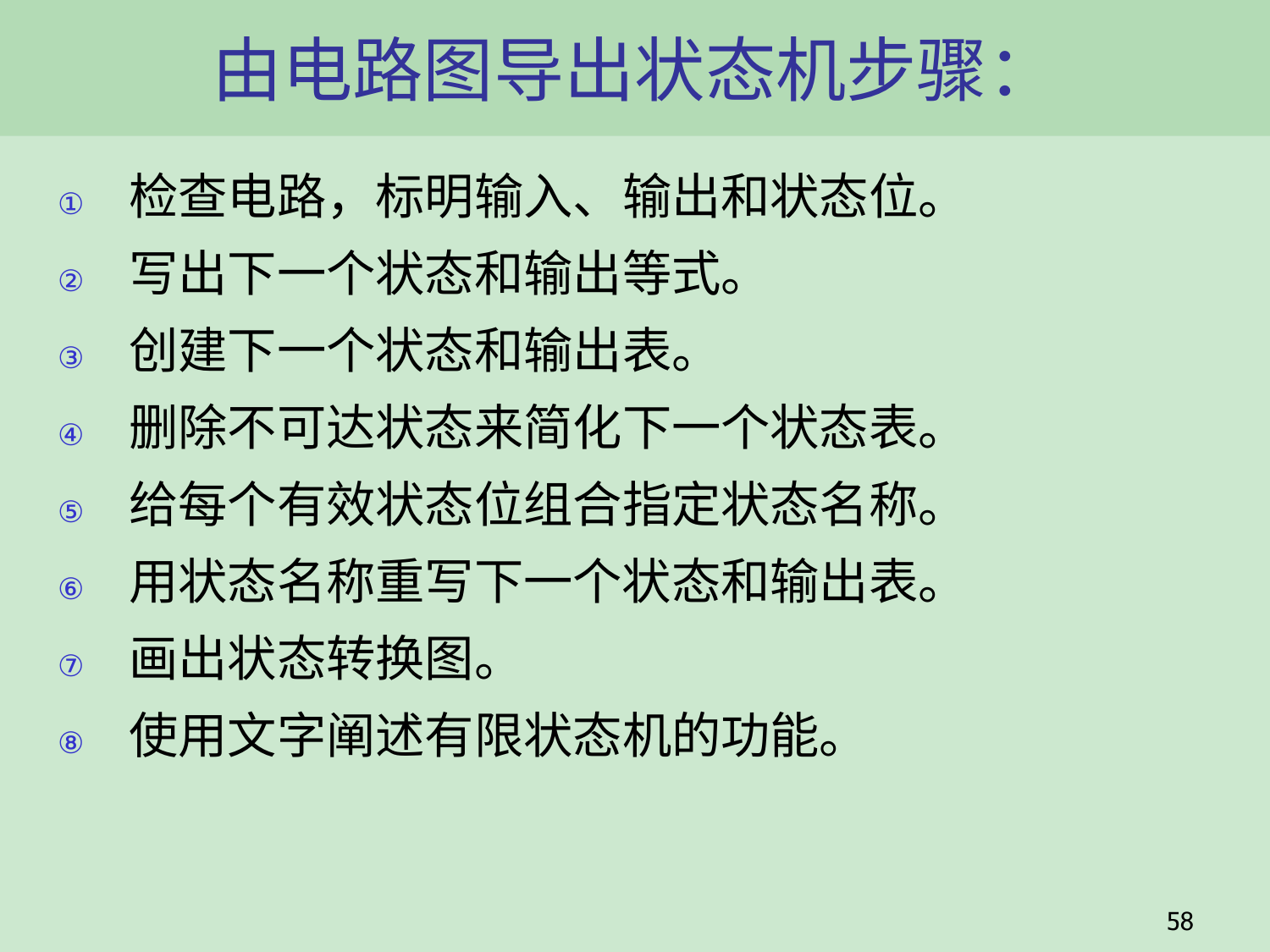

# 由电路图导出状态机步骤：
检查电路，标明输入、输出和状态位。
写出下一个状态和输出等式。
创建下一个状态和输出表。
删除不可达状态来简化下一个状态表。
给每个有效状态位组合指定状态名称。
用状态名称重写下一个状态和输出表。
画出状态转换图。
使用文字阐述有限状态机的功能。
58